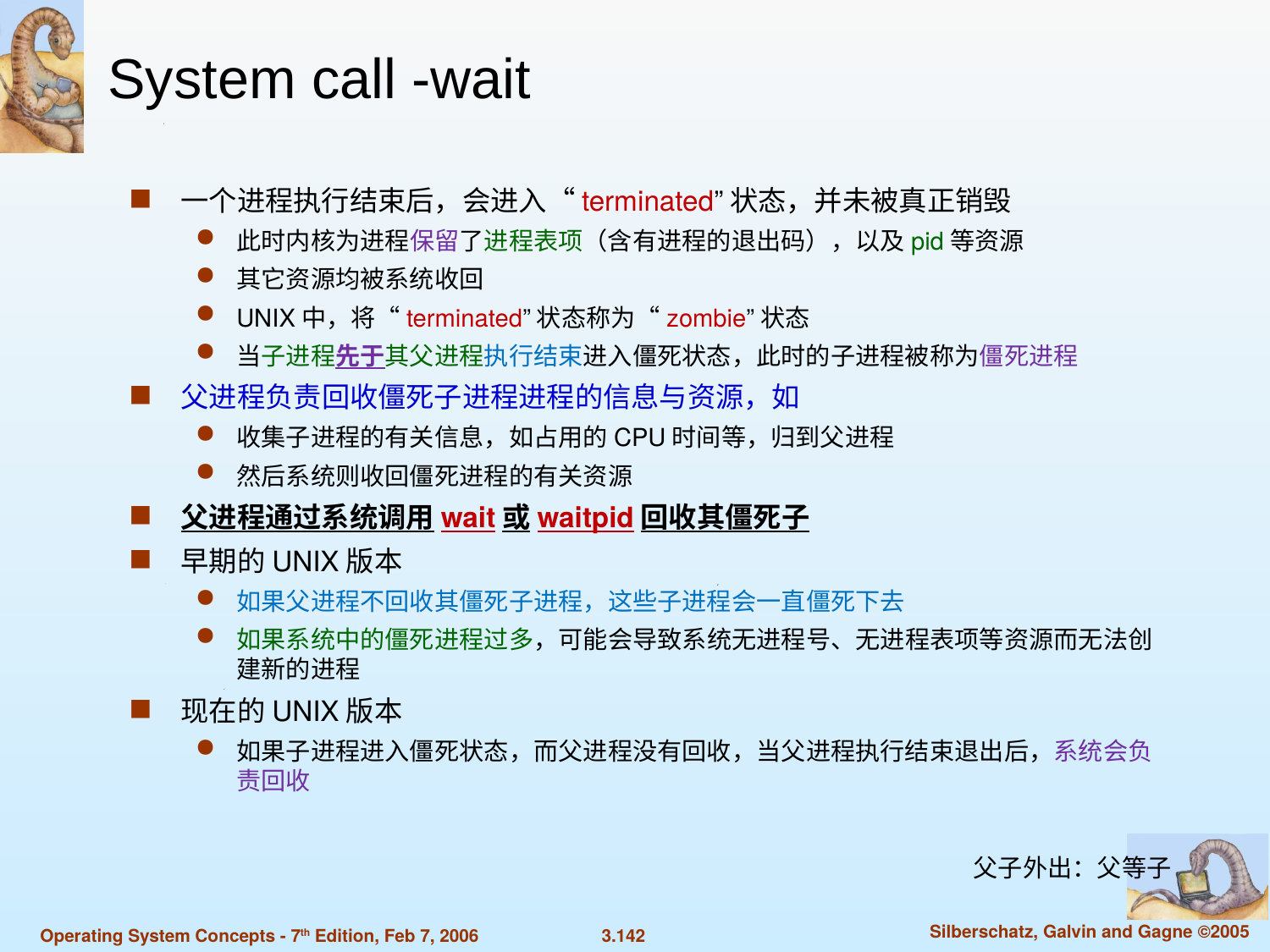

System call -wait
一个进程执行结束后，会进入“terminated”状态，并未被真正销毁
此时内核为进程保留了进程表项（含有进程的退出码），以及pid等资源
其它资源均被系统收回
UNIX中，将“terminated”状态称为“zombie”状态
当子进程先于其父进程执行结束进入僵死状态，此时的子进程被称为僵死进程
父进程负责回收僵死子进程进程的信息与资源，如
收集子进程的有关信息，如占用的CPU时间等，归到父进程
然后系统则收回僵死进程的有关资源
父进程通过系统调用wait或waitpid回收其僵死子
早期的UNIX版本
如果父进程不回收其僵死子进程，这些子进程会一直僵死下去
如果系统中的僵死进程过多，可能会导致系统无进程号、无进程表项等资源而无法创建新的进程
现在的UNIX版本
如果子进程进入僵死状态，而父进程没有回收，当父进程执行结束退出后，系统会负责回收

父子外出：父等子